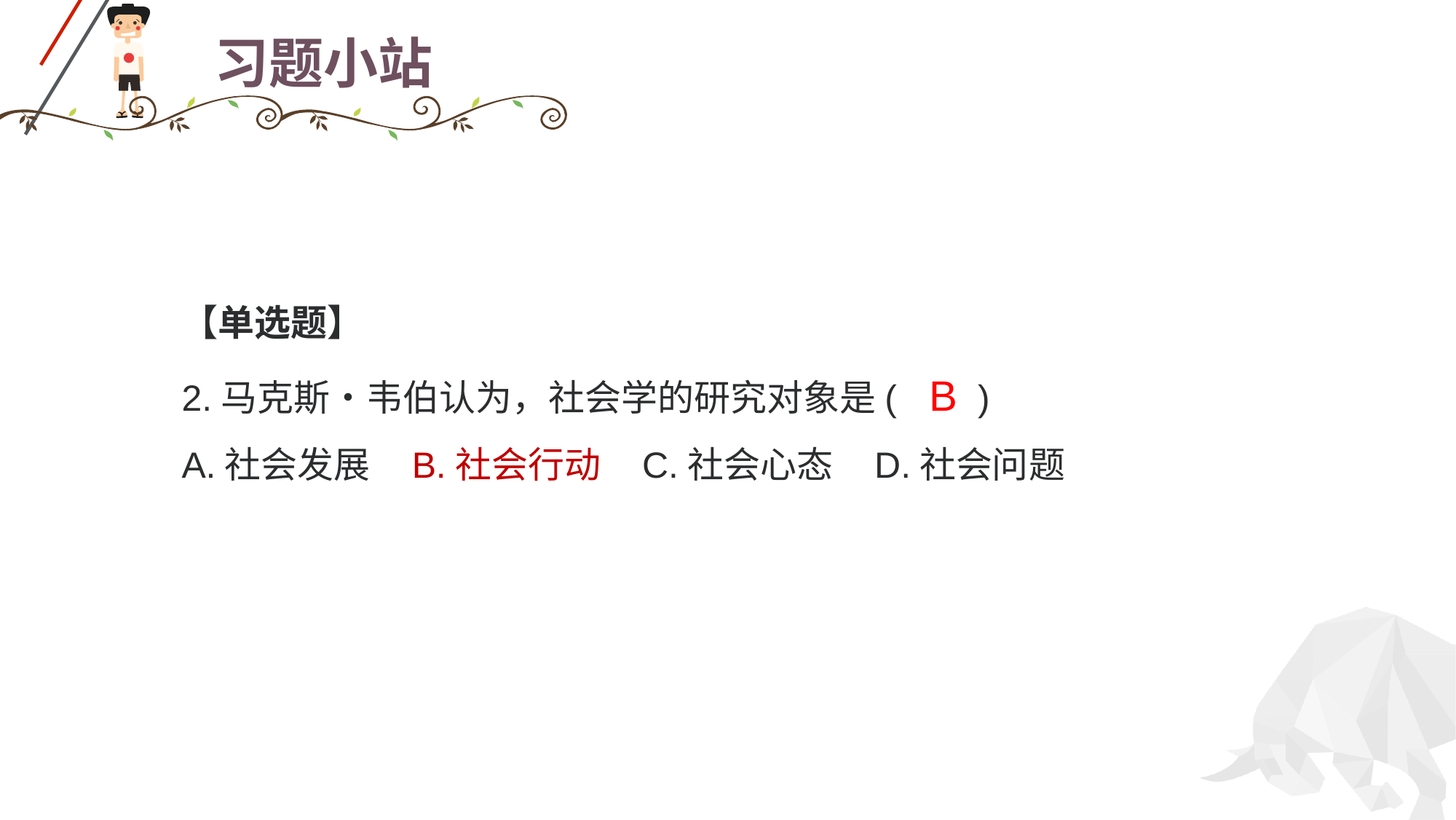

# 习题小站

【单选题】
2.马克斯•韦伯认为，社会学的研究对象是(   B  )
A.社会发展    B.社会行动    C.社会心态    D.社会问题